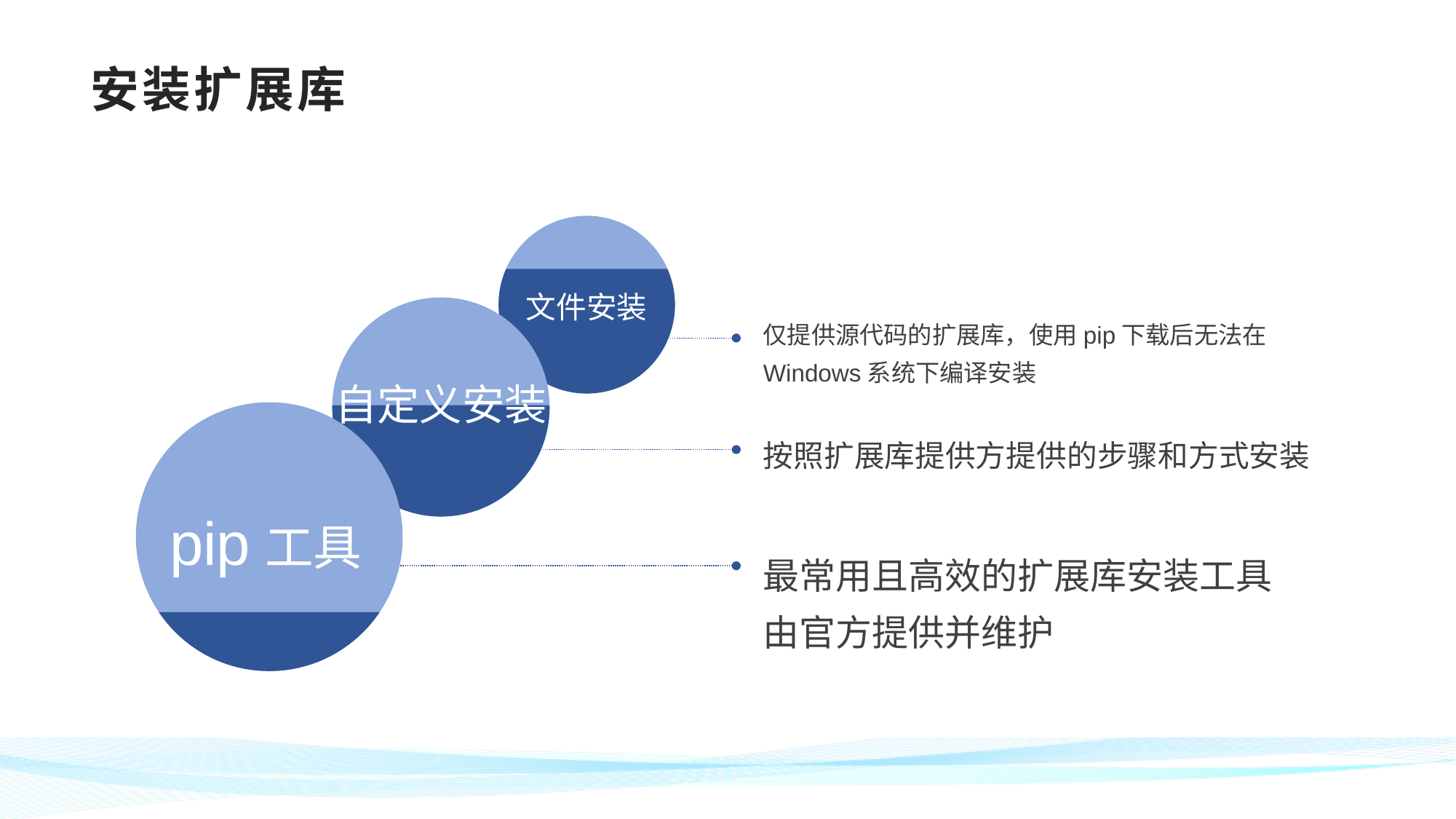

# 安装扩展库

文件安装

仅提供源代码的扩展库，使用pip下载后无法在Windows系统下编译安装
自定义安装

按照扩展库提供方提供的步骤和方式安装
pip工具
最常用且高效的扩展库安装工具
由官方提供并维护